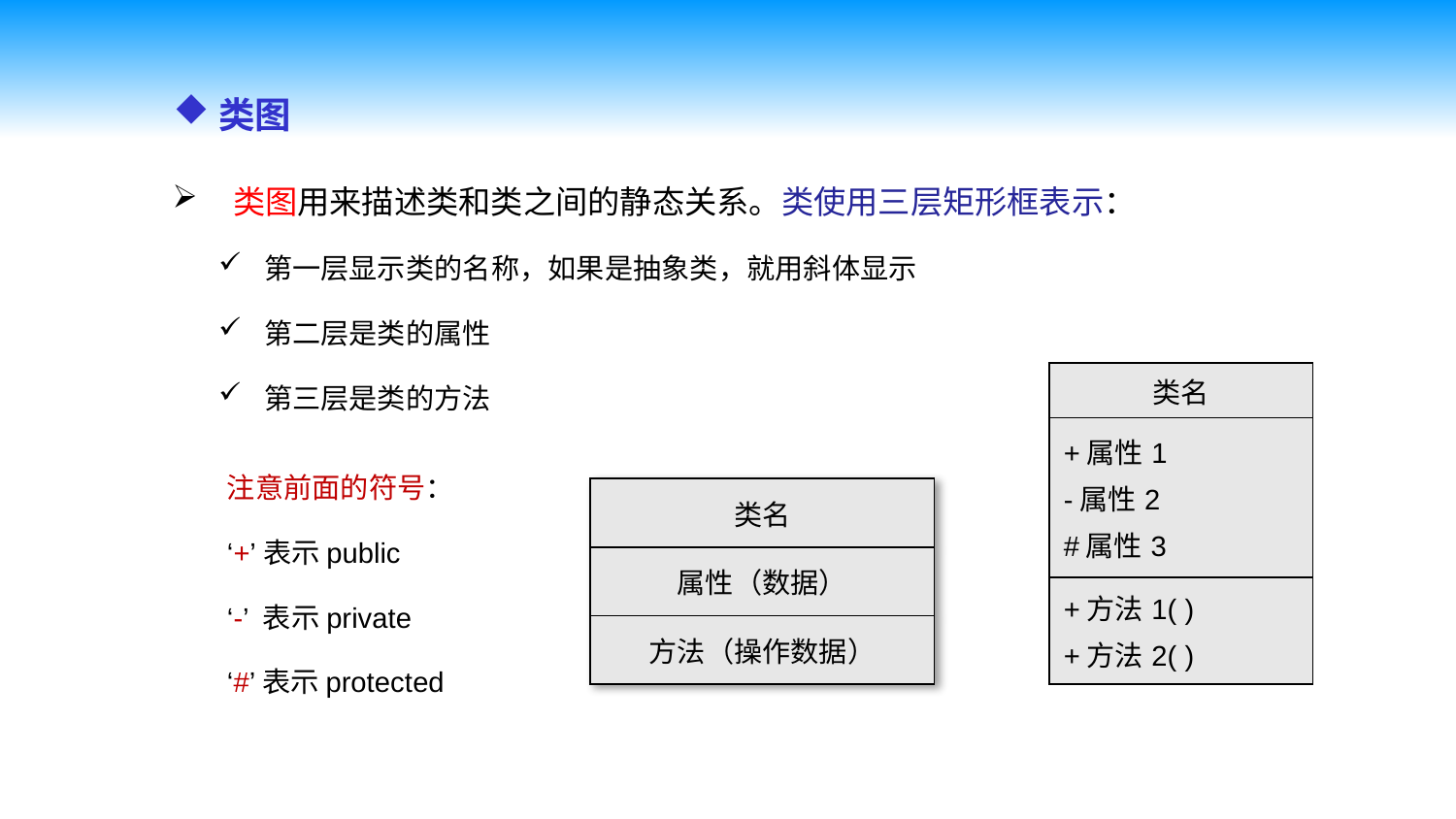

类图
 类图用来描述类和类之间的静态关系。类使用三层矩形框表示：
第一层显示类的名称，如果是抽象类，就用斜体显示
第二层是类的属性
第三层是类的方法
| 类名 |
| --- |
| +属性1 -属性2 #属性3 |
| +方法1( ) +方法2( ) |
注意前面的符号：
‘+’表示public
‘-’ 表示private
‘#’表示protected
| 类名 |
| --- |
| 属性（数据） |
| 方法（操作数据） |